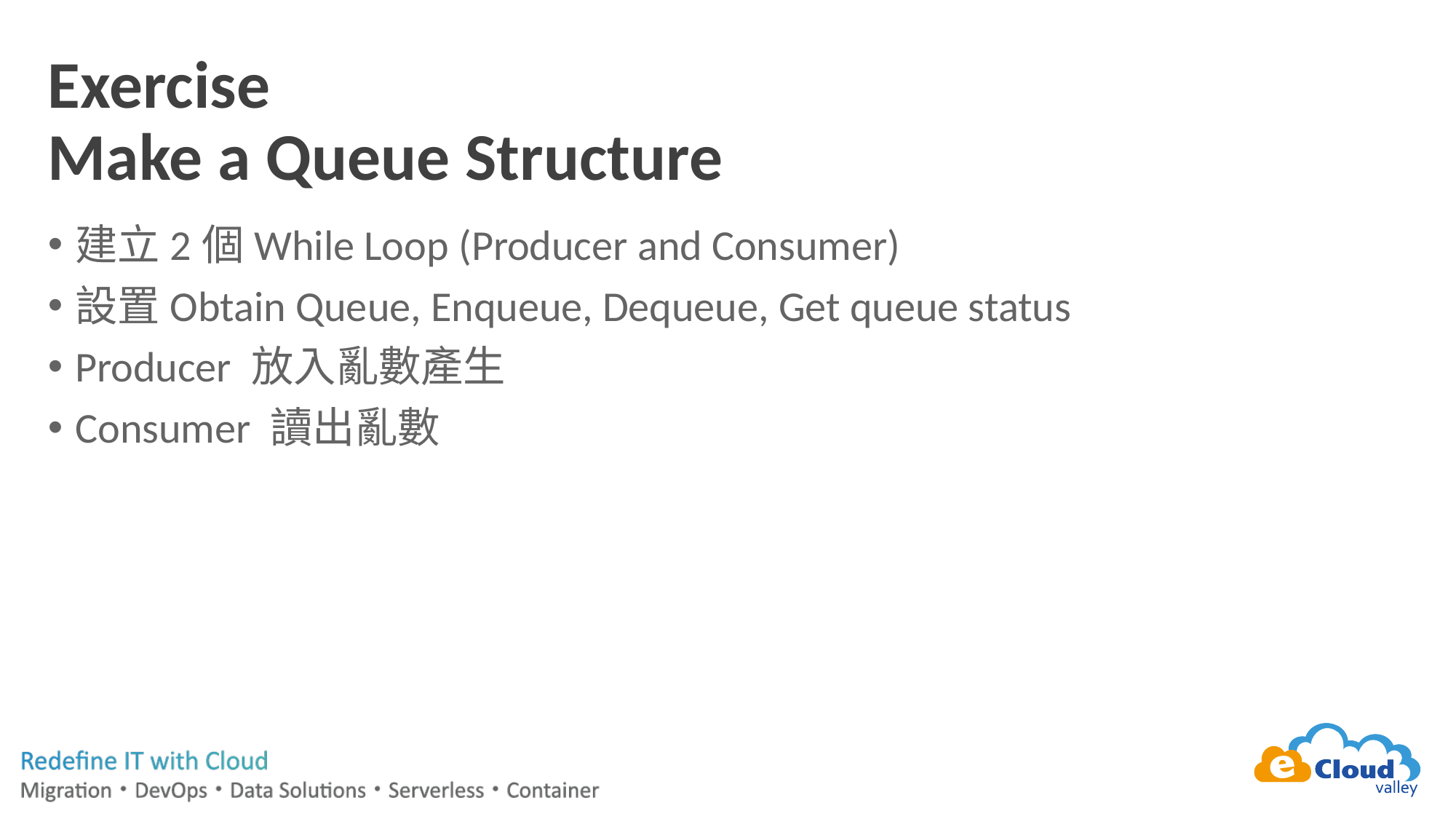

# Exercise Make a Queue Structure
建立2個While Loop (Producer and Consumer)
設置Obtain Queue, Enqueue, Dequeue, Get queue status
Producer 放入亂數產生
Consumer 讀出亂數